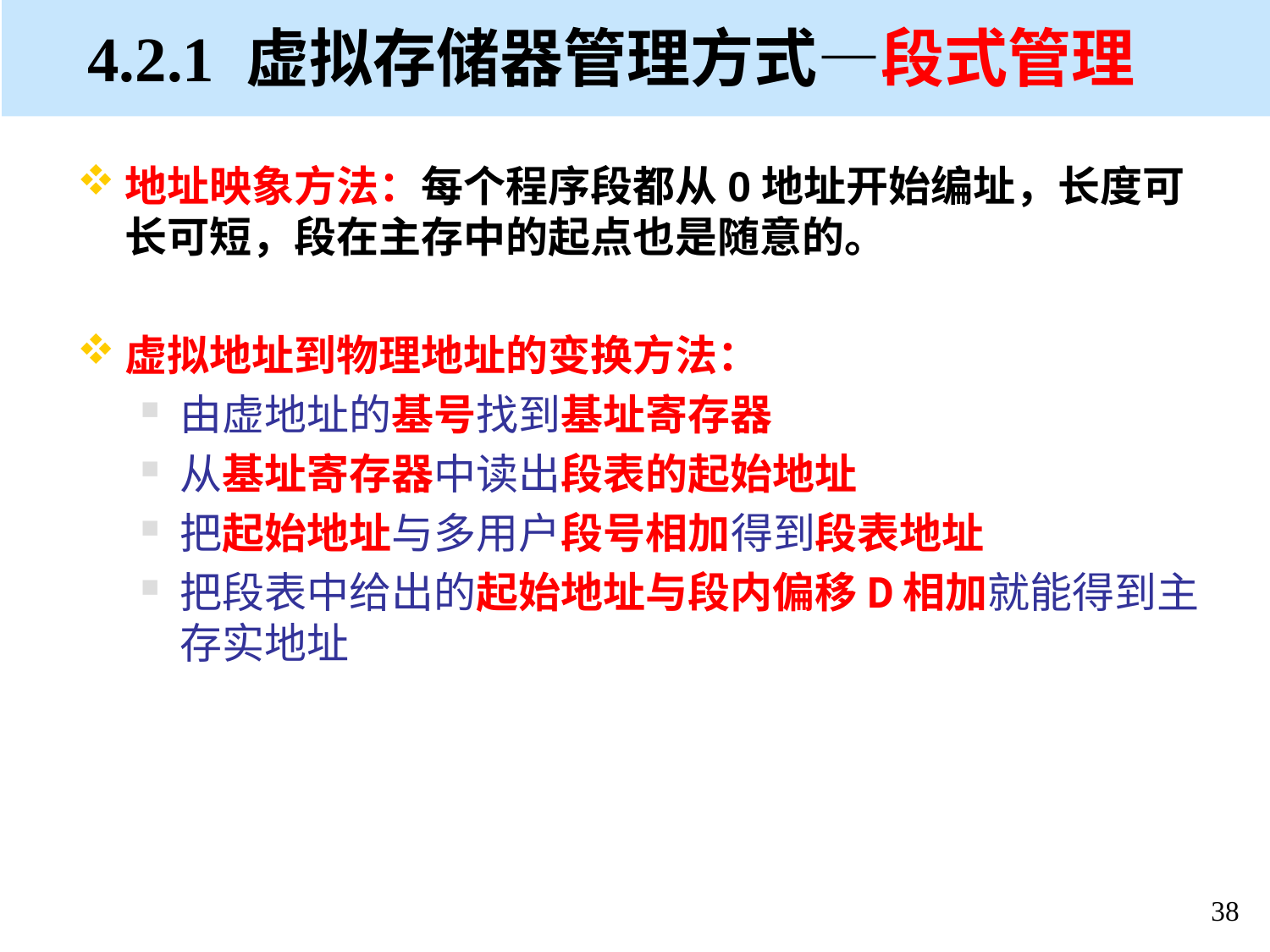

# 4.2.1 虚拟存储器管理方式—段式管理
地址映象方法：每个程序段都从0地址开始编址，长度可长可短，段在主存中的起点也是随意的。

虚拟地址到物理地址的变换方法：
由虚地址的基号找到基址寄存器
从基址寄存器中读出段表的起始地址
把起始地址与多用户段号相加得到段表地址
把段表中给出的起始地址与段内偏移D相加就能得到主存实地址